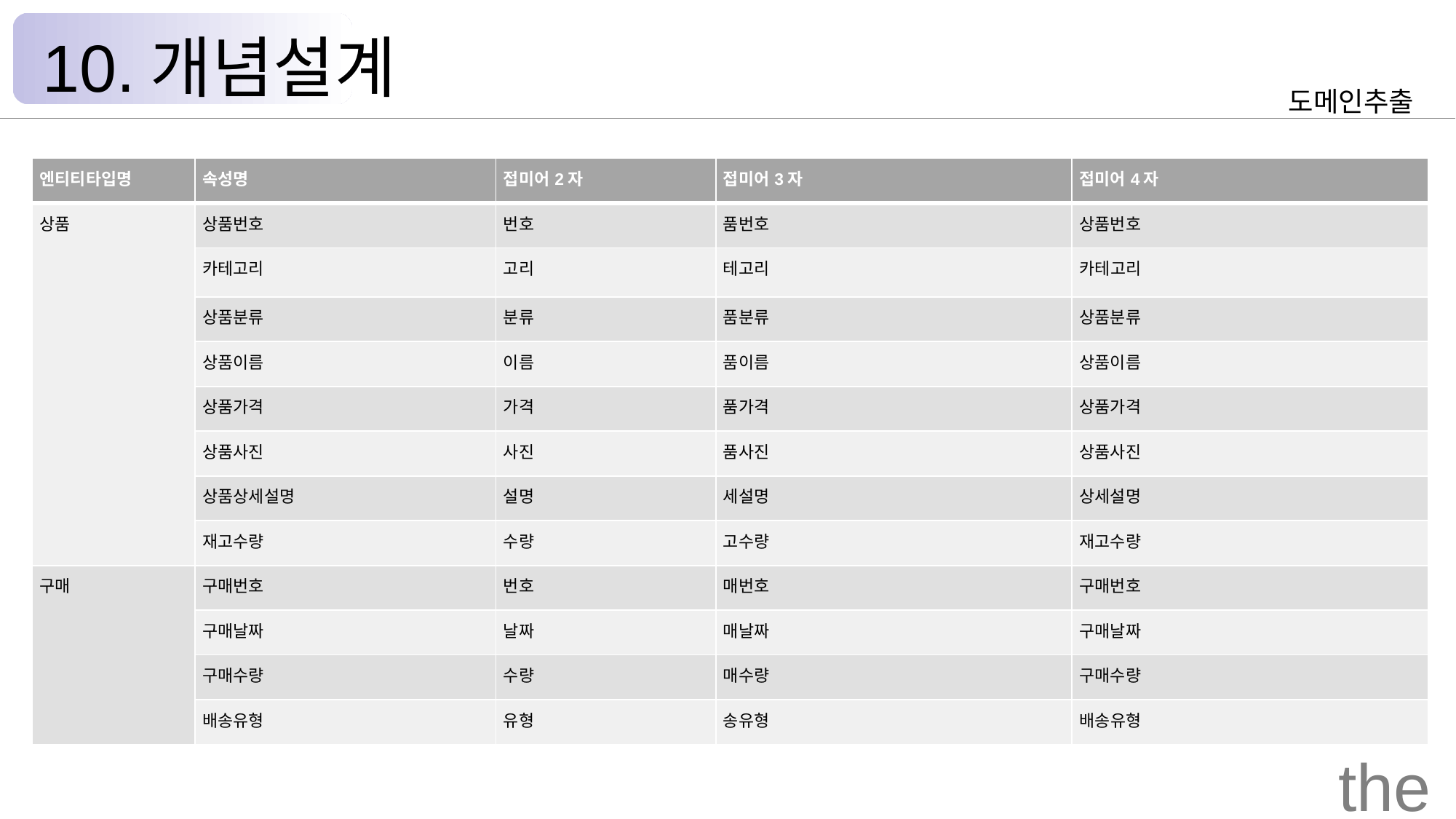

10.개념설계

도메인추출
| 엔티티타입명 | 속성명 | 접미어2자 | 접미어3자 | 접미어4자 |
| --- | --- | --- | --- | --- |
| 상품 | 상품번호 | 번호 | 품번호 | 상품번호 |
|  | 카테고리 | 고리 | 테고리 | 카테고리 |
|  | 상품분류 | 분류 | 품분류 | 상품분류 |
|  | 상품이름 | 이름 | 품이름 | 상품이름 |
|  | 상품가격 | 가격 | 품가격 | 상품가격 |
|  | 상품사진 | 사진 | 품사진 | 상품사진 |
|  | 상품상세설명 | 설명 | 세설명 | 상세설명 |
|  | 재고수량 | 수량 | 고수량 | 재고수량 |
| 구매 | 구매번호 | 번호 | 매번호 | 구매번호 |
|  | 구매날짜 | 날짜 | 매날짜 | 구매날짜 |
|  | 구매수량 | 수량 | 매수량 | 구매수량 |
|  | 배송유형 | 유형 | 송유형 | 배송유형 |
the Palace